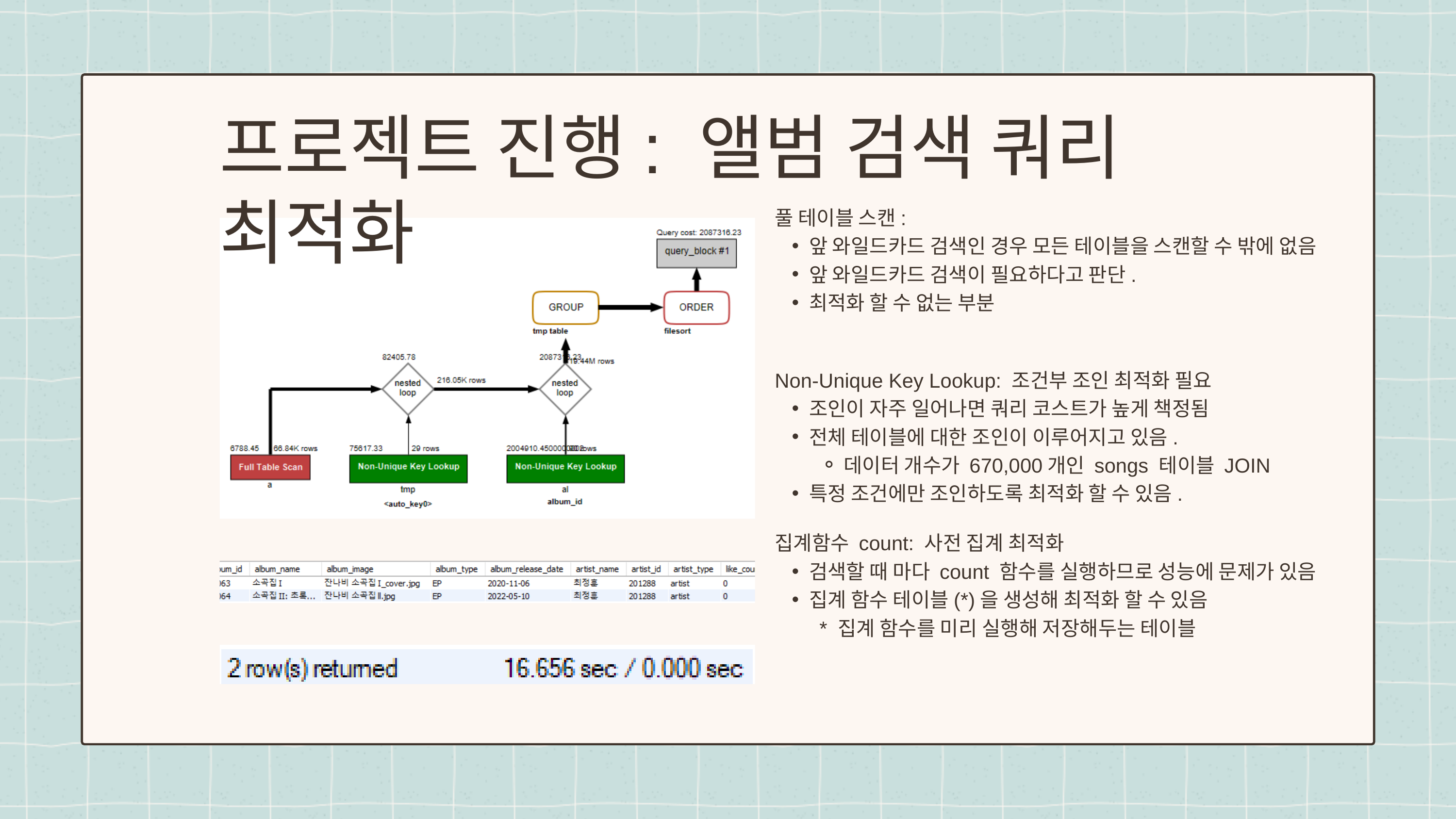

프로젝트 진행: 앨범 검색 쿼리 최적화
풀 테이블 스캔:
앞 와일드카드 검색인 경우 모든 테이블을 스캔할 수 밖에 없음
앞 와일드카드 검색이 필요하다고 판단.
최적화 할 수 없는 부분

Non-Unique Key Lookup: 조건부 조인 최적화 필요
조인이 자주 일어나면 쿼리 코스트가 높게 책정됨
전체 테이블에 대한 조인이 이루어지고 있음.
데이터 개수가 670,000개인 songs 테이블 JOIN
특정 조건에만 조인하도록 최적화 할 수 있음.

집계함수 count: 사전 집계 최적화
검색할 때 마다 count 함수를 실행하므로 성능에 문제가 있음
집계 함수 테이블(*)을 생성해 최적화 할 수 있음
        * 집계 함수를 미리 실행해 저장해두는 테이블